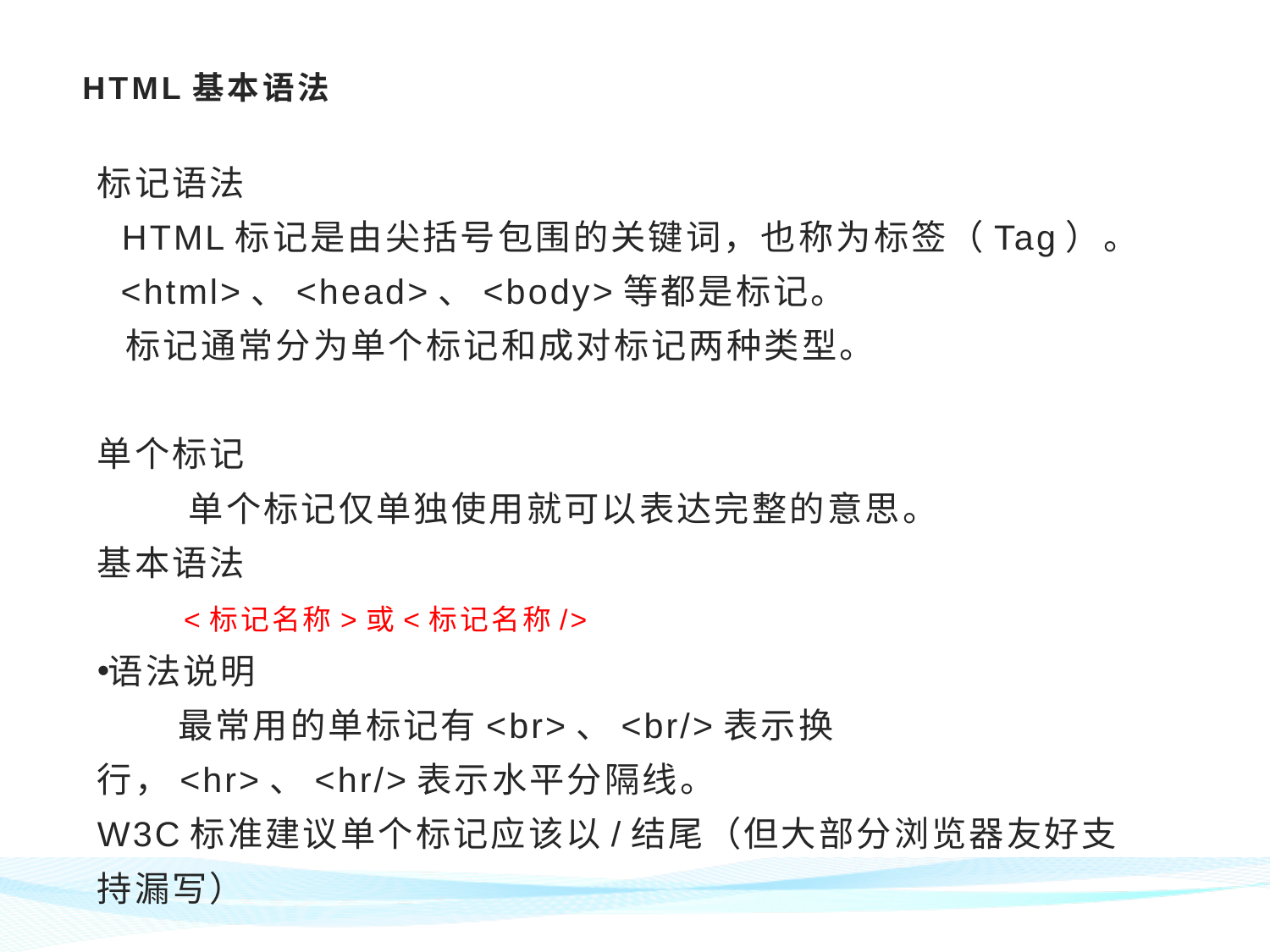

# HTML基本语法
标记语法
  HTML标记是由尖括号包围的关键词，也称为标签（Tag）。
	<html>、<head>、<body>等都是标记。
  标记通常分为单个标记和成对标记两种类型。

单个标记
        单个标记仅单独使用就可以表达完整的意思。
基本语法
       <标记名称>或<标记名称/>
语法说明
       最常用的单标记有<br>、<br/>表示换行，<hr>、<hr/>表示水平分隔线。
W3C标准建议单个标记应该以/结尾（但大部分浏览器友好支持漏写）